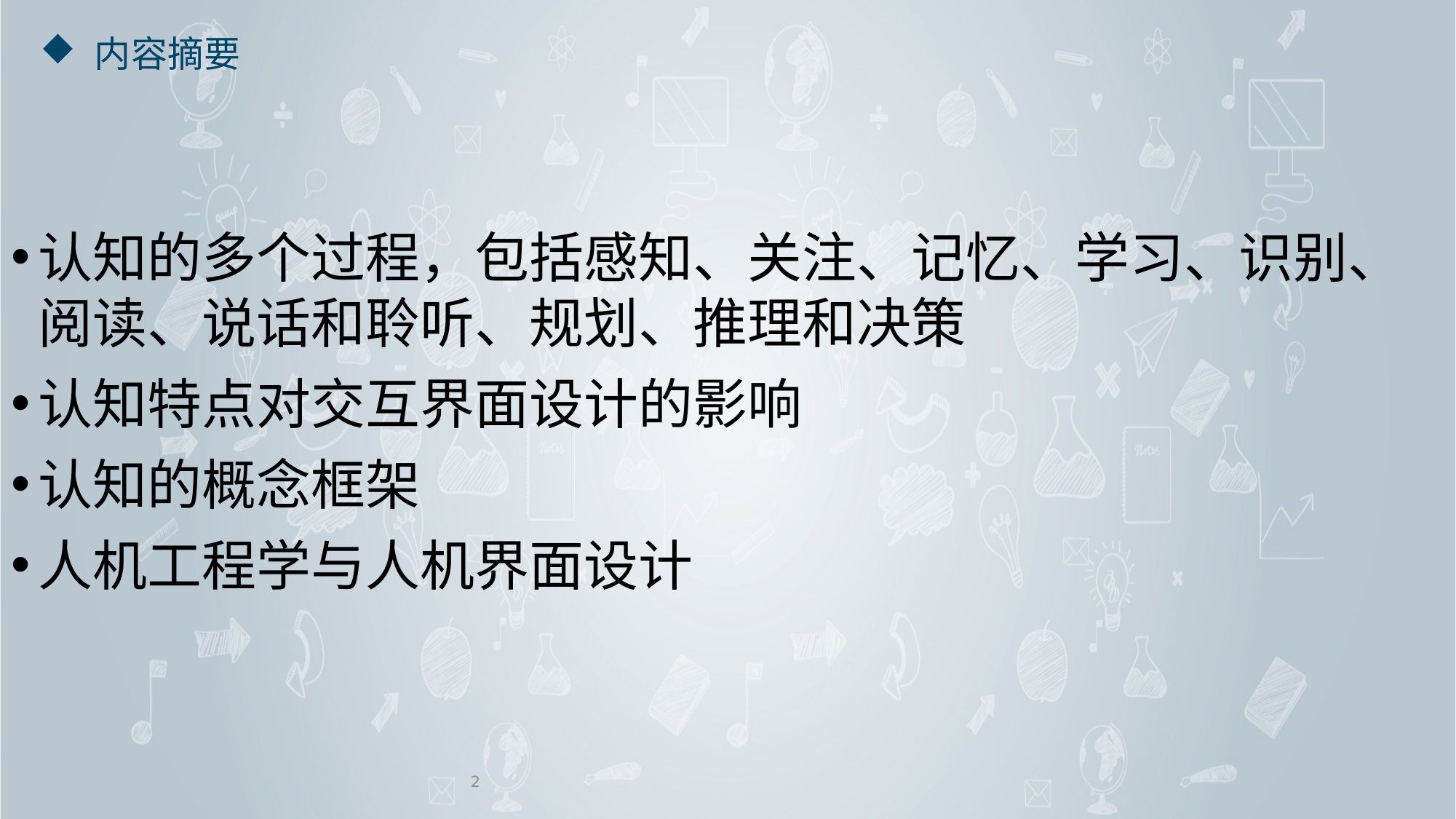

# 内容摘要
认知的多个过程，包括感知、关注、记忆、学习、识别、 阅读、说话和聆听、规划、推理和决策
认知特点对交互界面设计的影响
认知的概念框架
人机工程学与人机界面设计
2